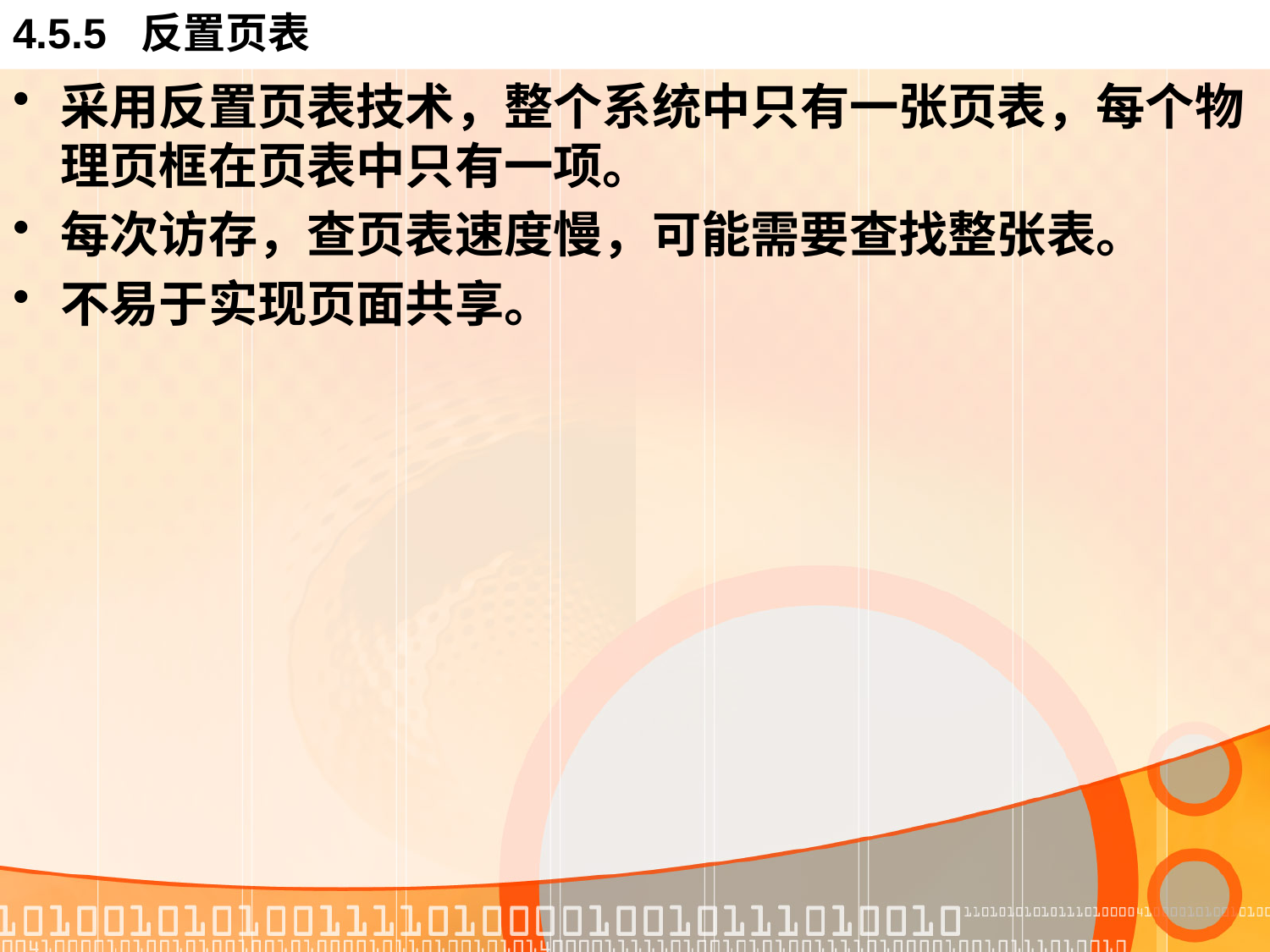

# 4.5.5  反置页表
采用反置页表技术，整个系统中只有一张页表，每个物理页框在页表中只有一项。
每次访存，查页表速度慢，可能需要查找整张表。
不易于实现页面共享。